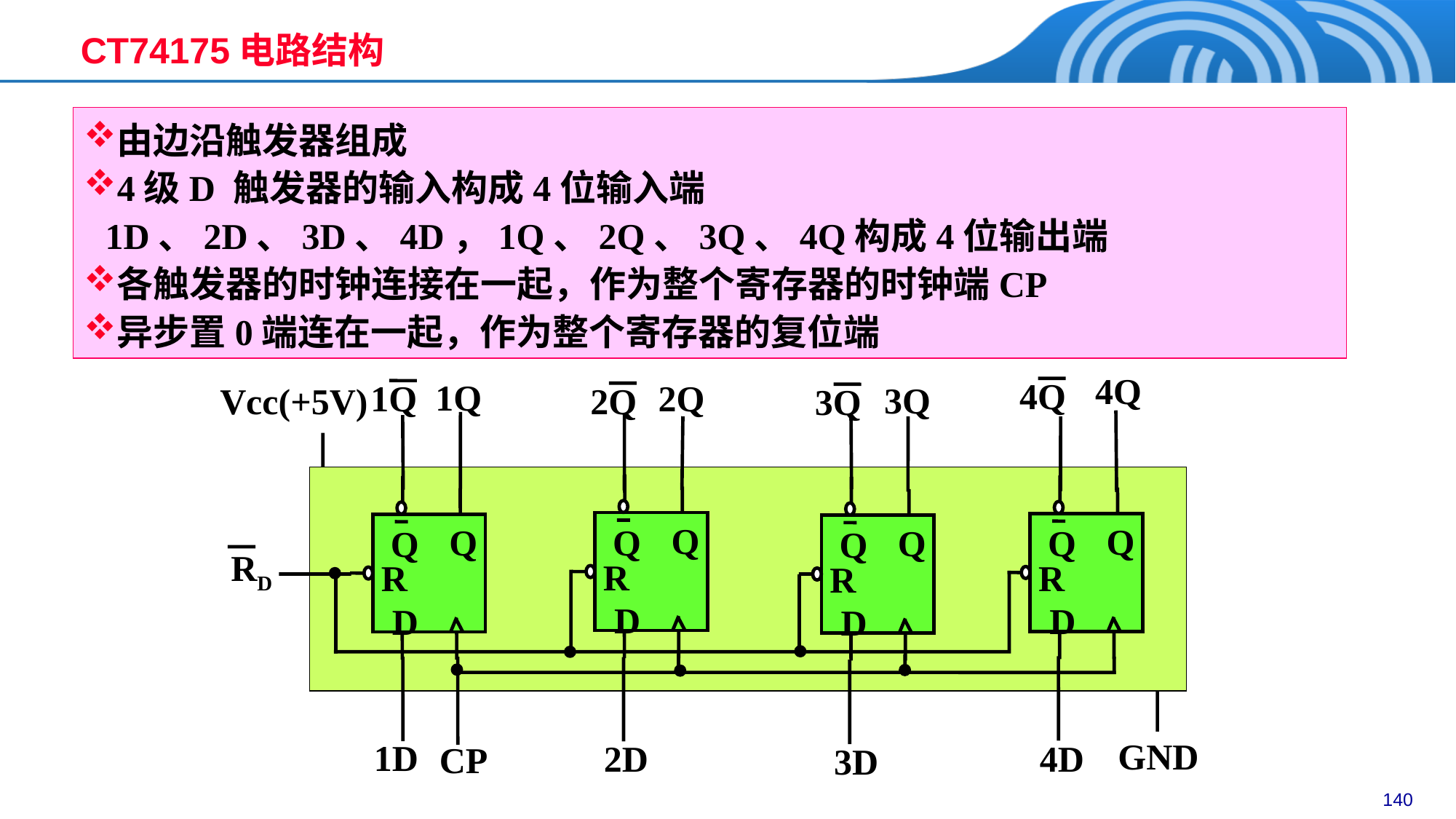

CT74175电路结构
由边沿触发器组成
4级D 触发器的输入构成4位输入端1D、2D、3D、4D，1Q、2Q、3Q、4Q构成4位输出端
各触发器的时钟连接在一起，作为整个寄存器的时钟端CP
异步置0端连在一起，作为整个寄存器的复位端
4Q
4Q

1Q
2Q
1Q

3Q
2Q

Vcc(+5V)
3Q

Q
Q

R

D

Q
Q

R

D

Q
Q

R

D

Q
Q

R

D

RD

GND
1D
2D
4D
CP
3D